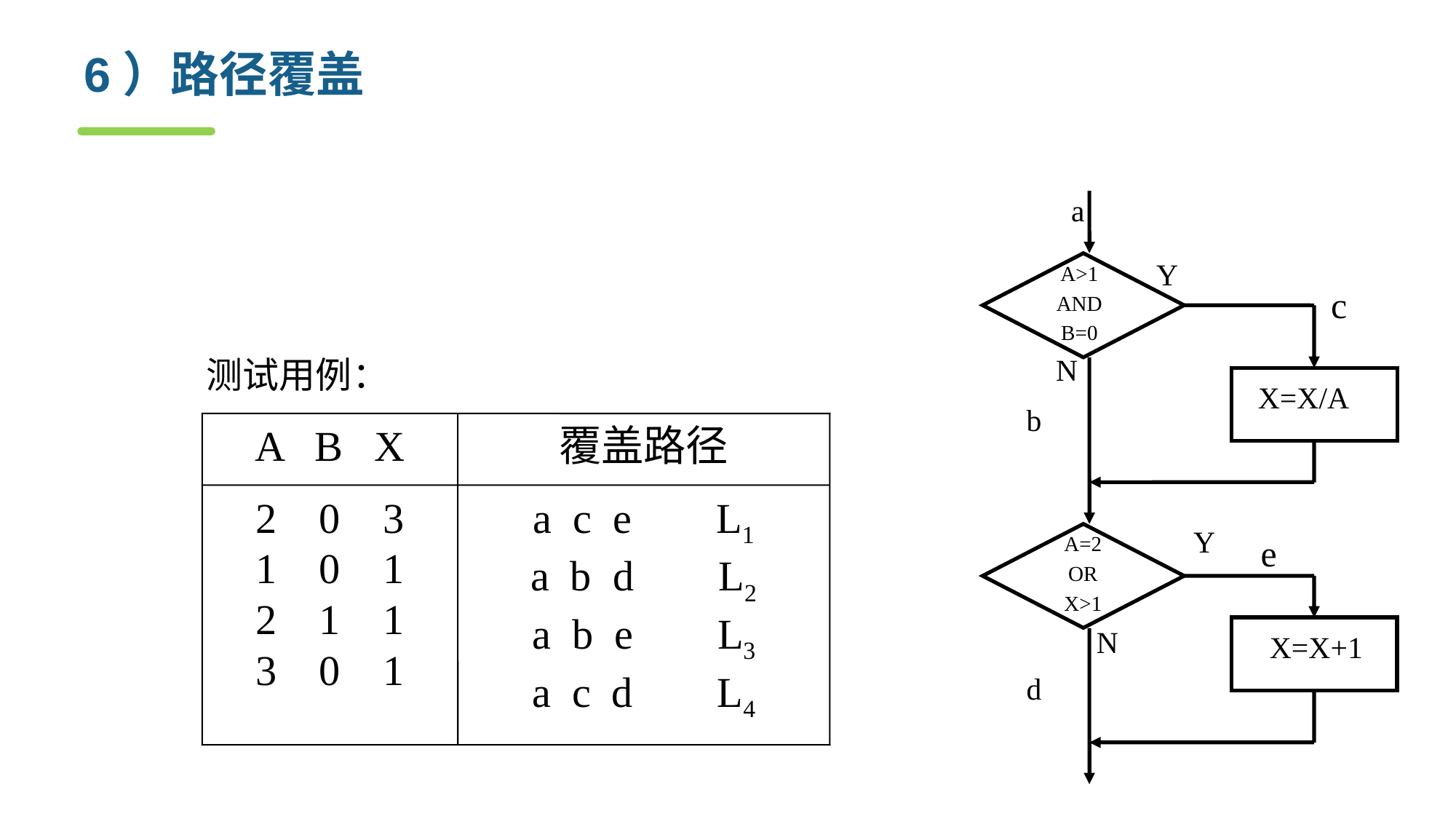

# 6）路径覆盖
覆盖程序中所有可能的路径
如果程序中包含环路，则要求每条环路至少经过一次

a

Y
c
N

X=X/A
b
Y
e
A=2
OR
X>1
N
X=X+1
d
A>1
AND
B=0
测试用例：
A   B   X

覆盖路径

2    0    3
1    0    1
2    1    1
3    0    1

a  c  e        L1
a  b  d        L2
a  b  e        L3
a  c  d        L4

17